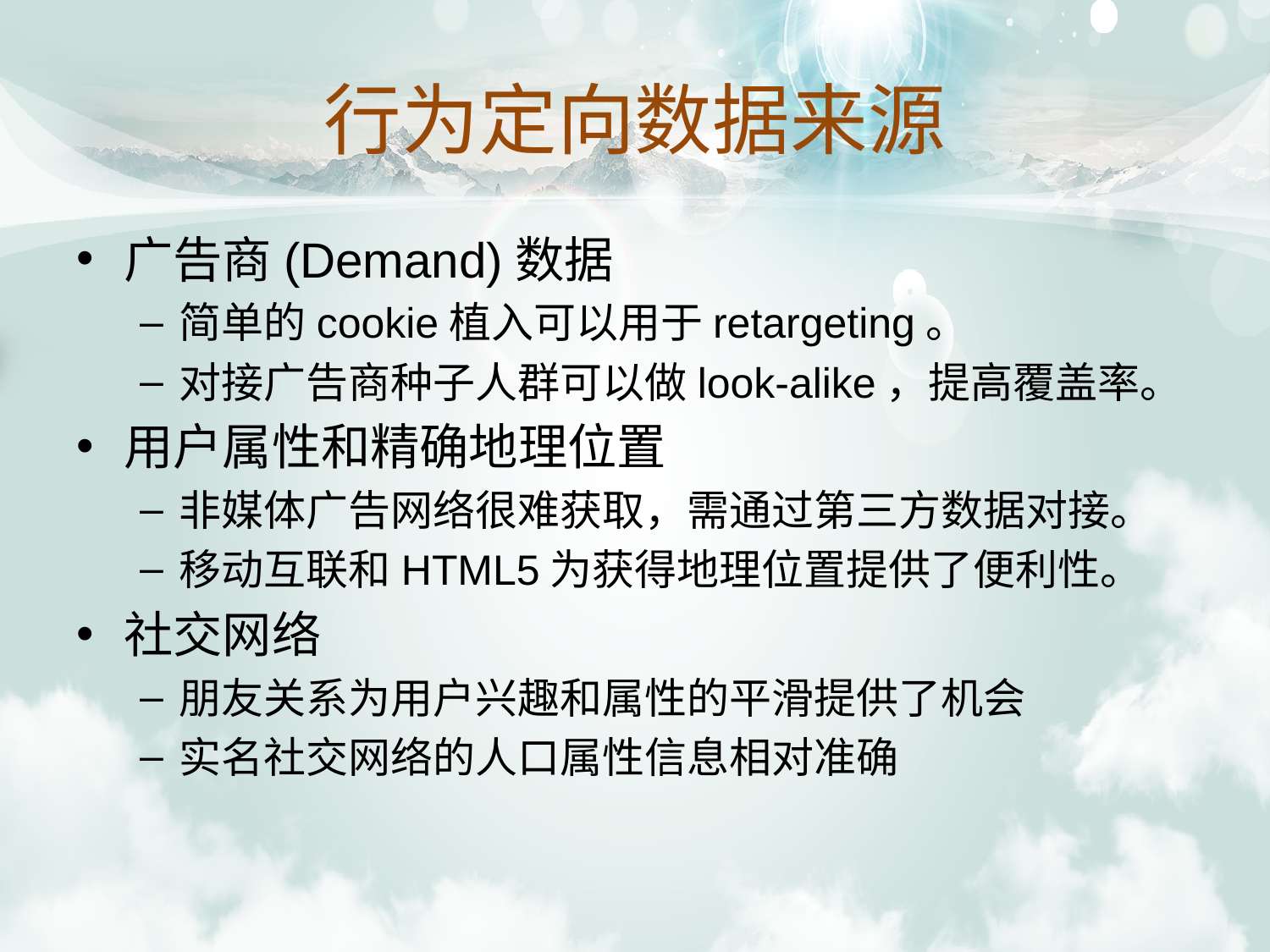

# 行为定向数据来源
广告商(Demand)数据
简单的cookie植入可以用于retargeting。
对接广告商种子人群可以做look-alike，提高覆盖率。
用户属性和精确地理位置
非媒体广告网络很难获取，需通过第三方数据对接。
移动互联和HTML5为获得地理位置提供了便利性。
社交网络
朋友关系为用户兴趣和属性的平滑提供了机会
实名社交网络的人口属性信息相对准确